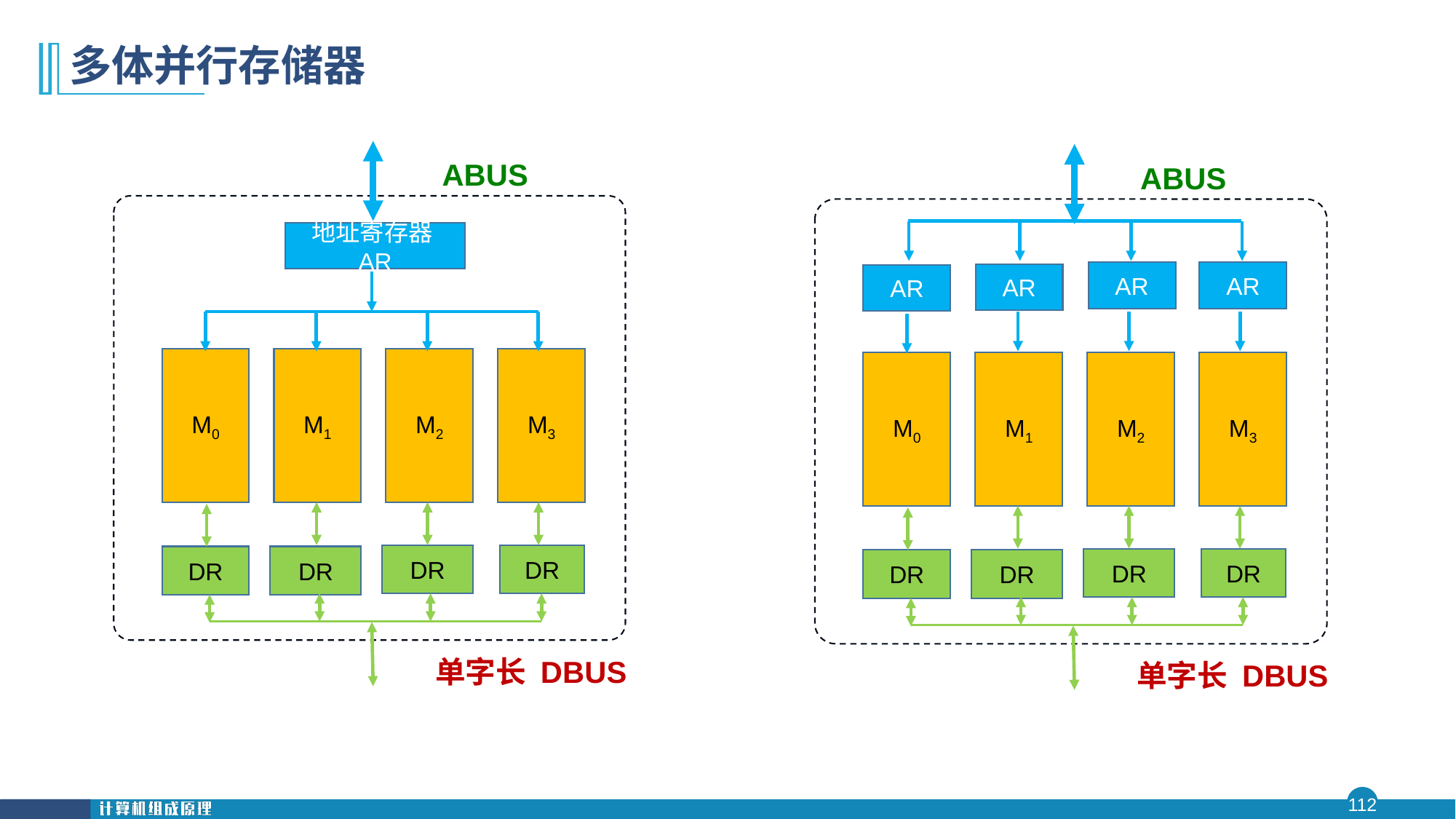

# 多体并行存储器
ABUS
ABUS

地址寄存器AR
AR
AR
AR
AR
M0
M1
M2
M3
M0
M1
M2
M3
DR
DR
DR
DR
DR
DR
DR
DR
单字长 DBUS
单字长 DBUS